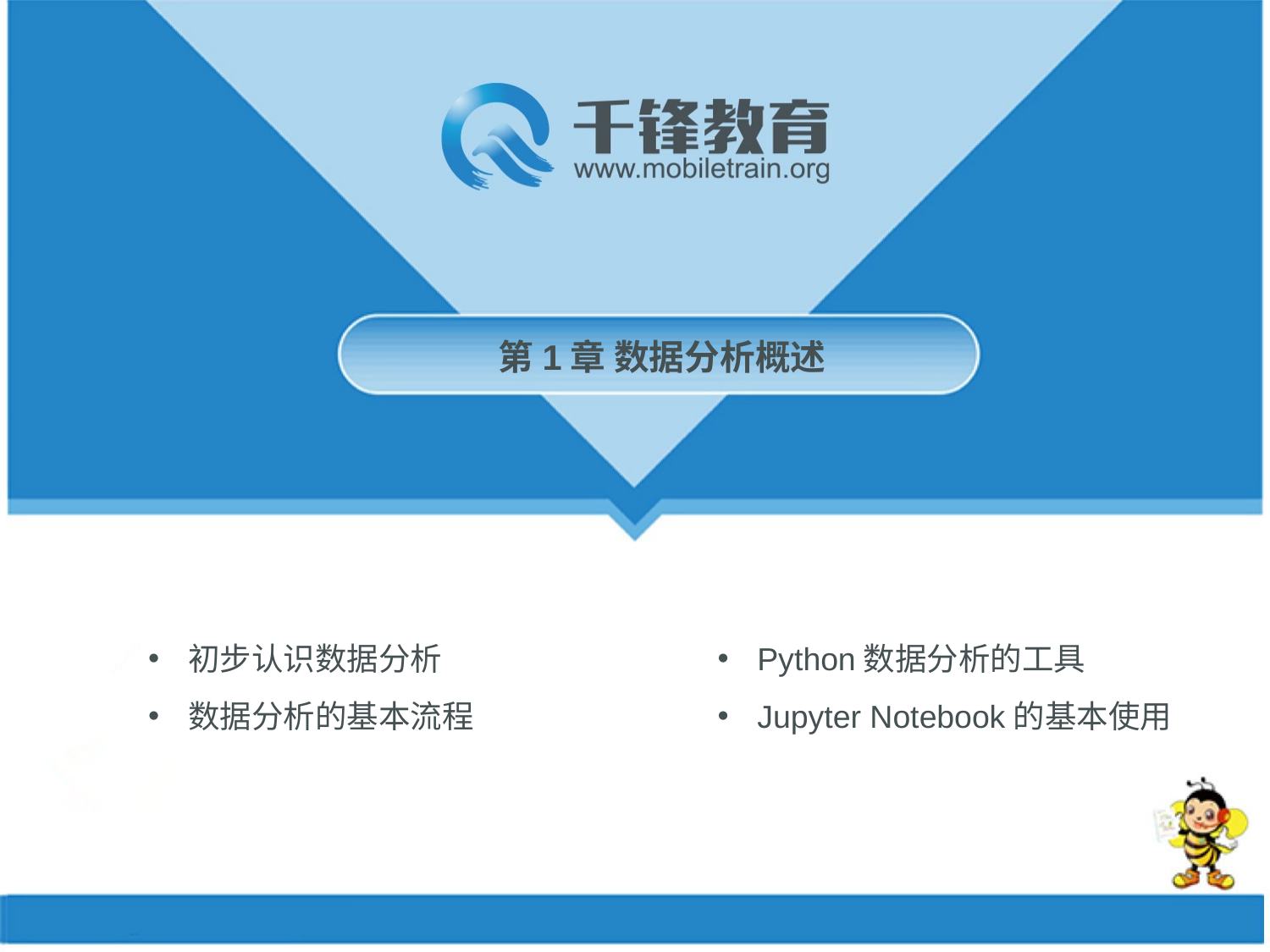

第1章 数据分析概述

Python数据分析的工具
Jupyter Notebook的基本使用
初步认识数据分析
数据分析的基本流程